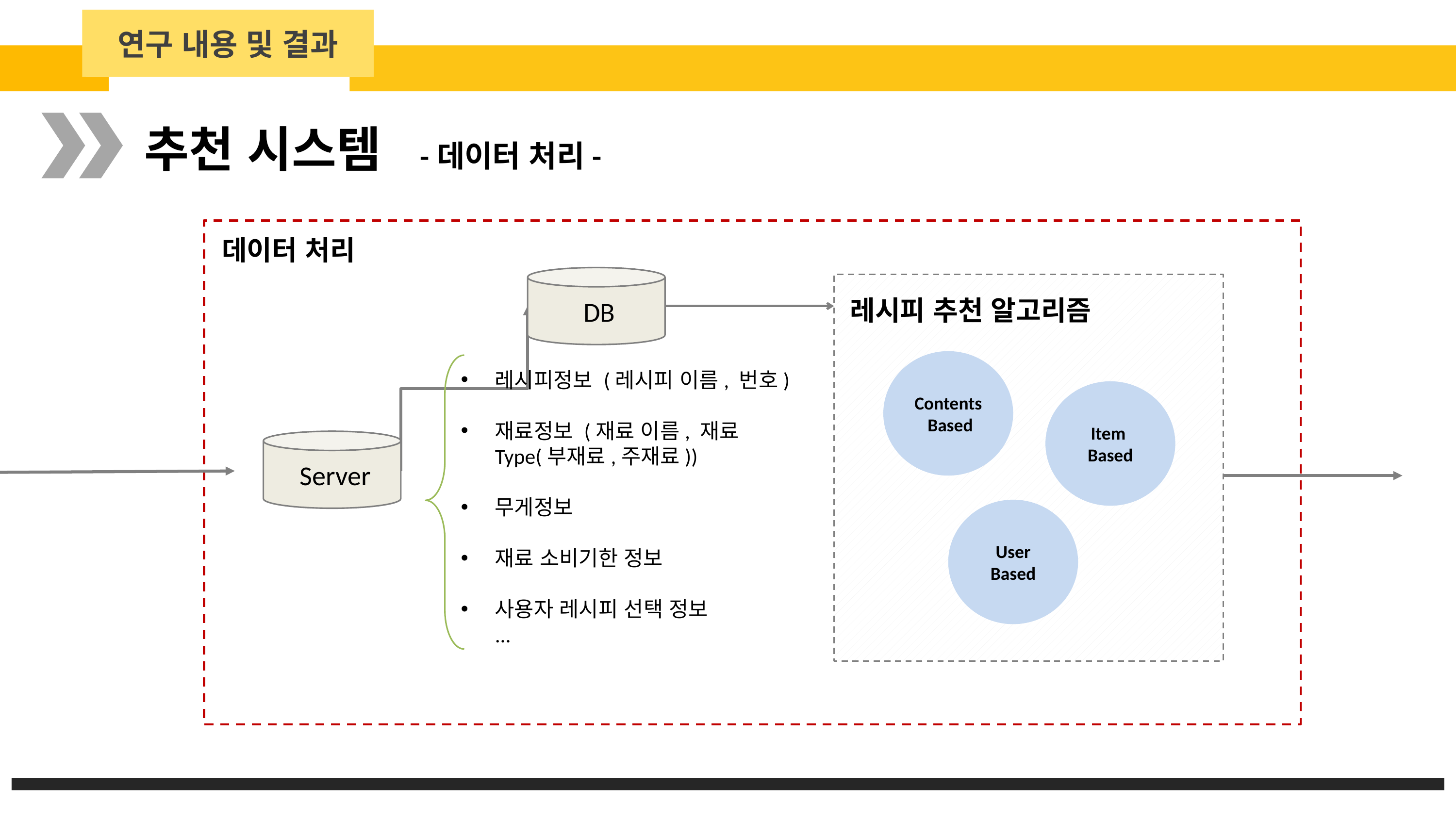

연구 내용 및 결과

추천 시스템  -데이터 처리-

데이터 처리
 DB

레시피 추천 알고리즘
Contents
 Based

레시피정보 (레시피 이름, 번호)

재료정보 (재료 이름, 재료 Type(부재료,주재료))

무게정보

재료 소비기한 정보

사용자 레시피 선택 정보
...
Item
Based
 Server
User
Based